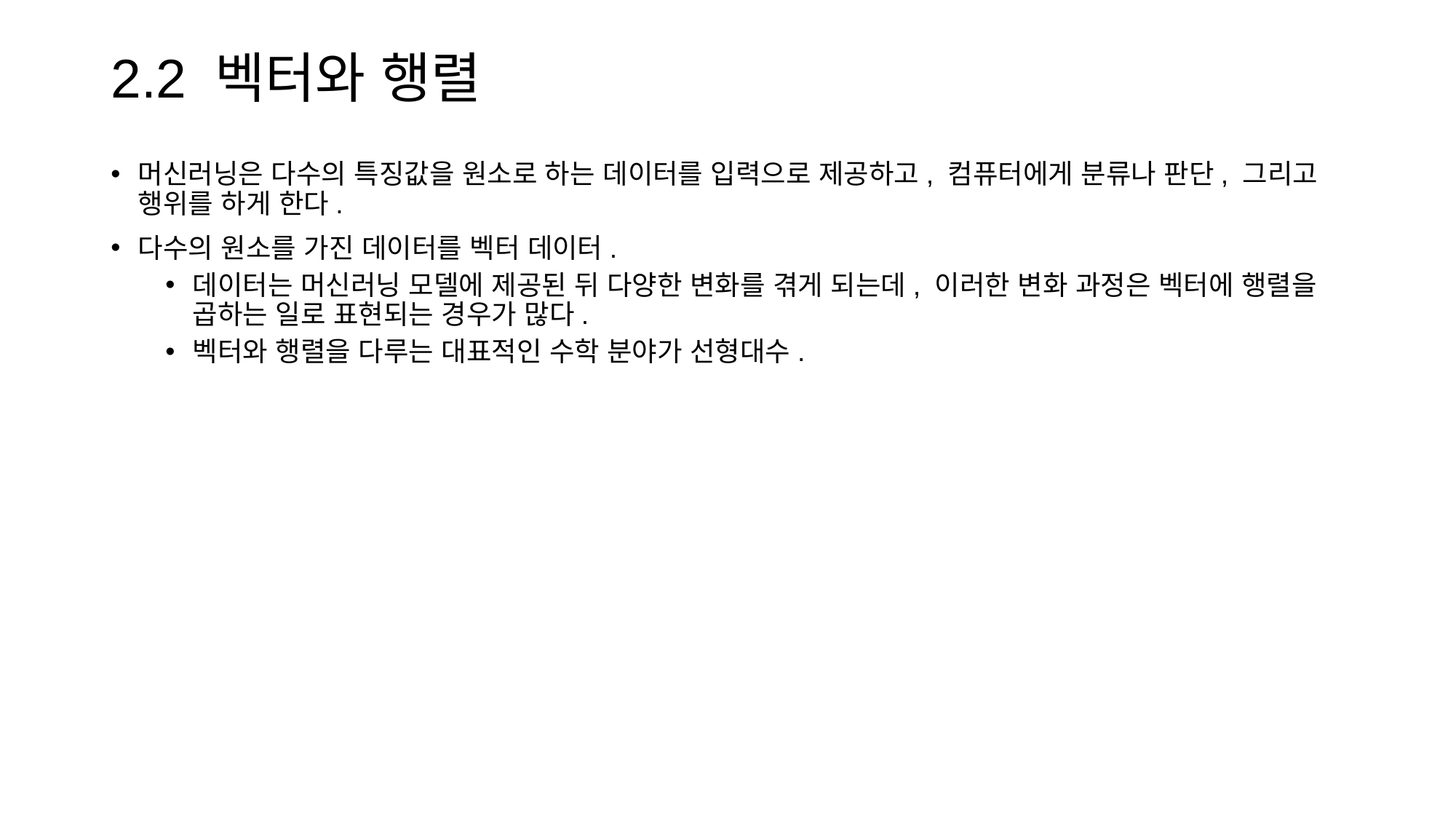

# 2.2 벡터와 행렬
머신러닝은 다수의 특징값을 원소로 하는 데이터를 입력으로 제공하고, 컴퓨터에게 분류나 판단, 그리고 행위를 하게 한다.
다수의 원소를 가진 데이터를 벡터 데이터.
데이터는 머신러닝 모델에 제공된 뒤 다양한 변화를 겪게 되는데, 이러한 변화 과정은 벡터에 행렬을 곱하는 일로 표현되는 경우가 많다.
벡터와 행렬을 다루는 대표적인 수학 분야가 선형대수.